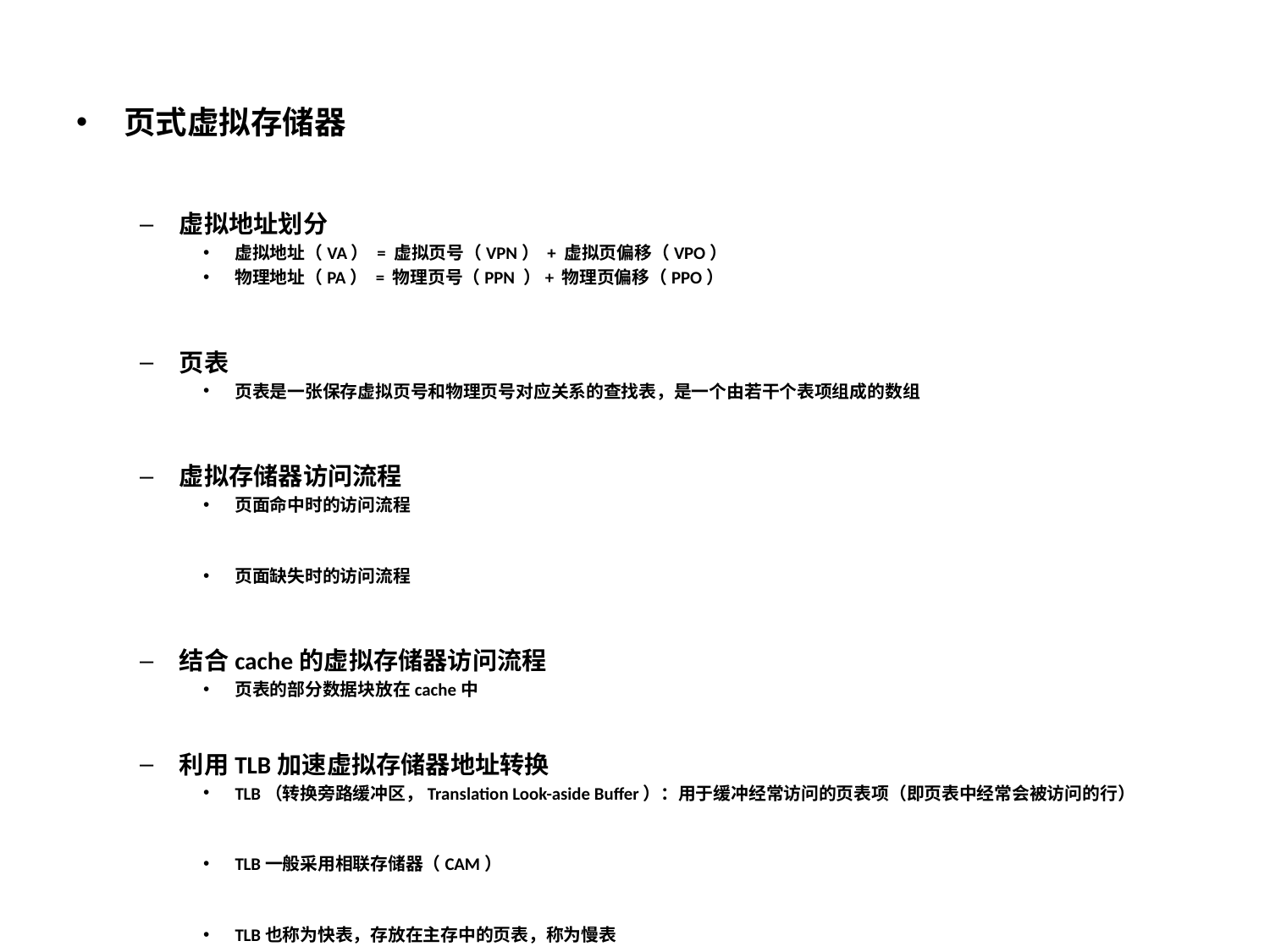

页式虚拟存储器

虚拟地址划分
虚拟地址（VA） = 虚拟页号（VPN） + 虚拟页偏移（VPO）
物理地址（PA） = 物理页号（PPN ）+ 物理页偏移（PPO）

页表
页表是一张保存虚拟页号和物理页号对应关系的查找表，是一个由若干个表项组成的数组

虚拟存储器访问流程
页面命中时的访问流程

页面缺失时的访问流程

结合cache的虚拟存储器访问流程
页表的部分数据块放在cache中

利用TLB加速虚拟存储器地址转换
TLB（转换旁路缓冲区，Translation Look-aside Buffer）：用于缓冲经常访问的页表项（即页表中经常会被访问的行）

TLB一般采用相联存储器（CAM）

TLB也称为快表，存放在主存中的页表，称为慢表